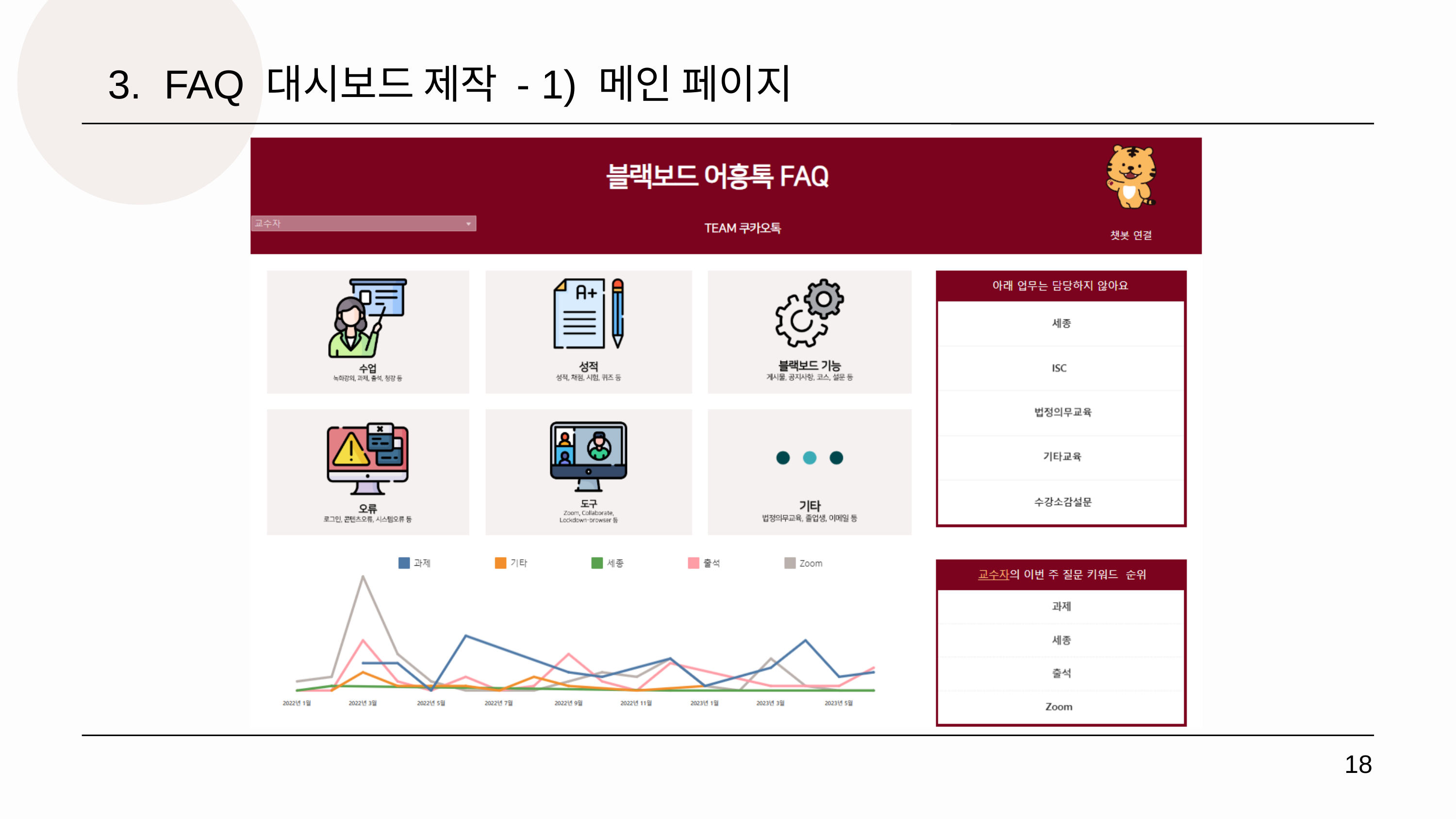

3.  FAQ 대시보드 제작 - 1) 메인 페이지

18